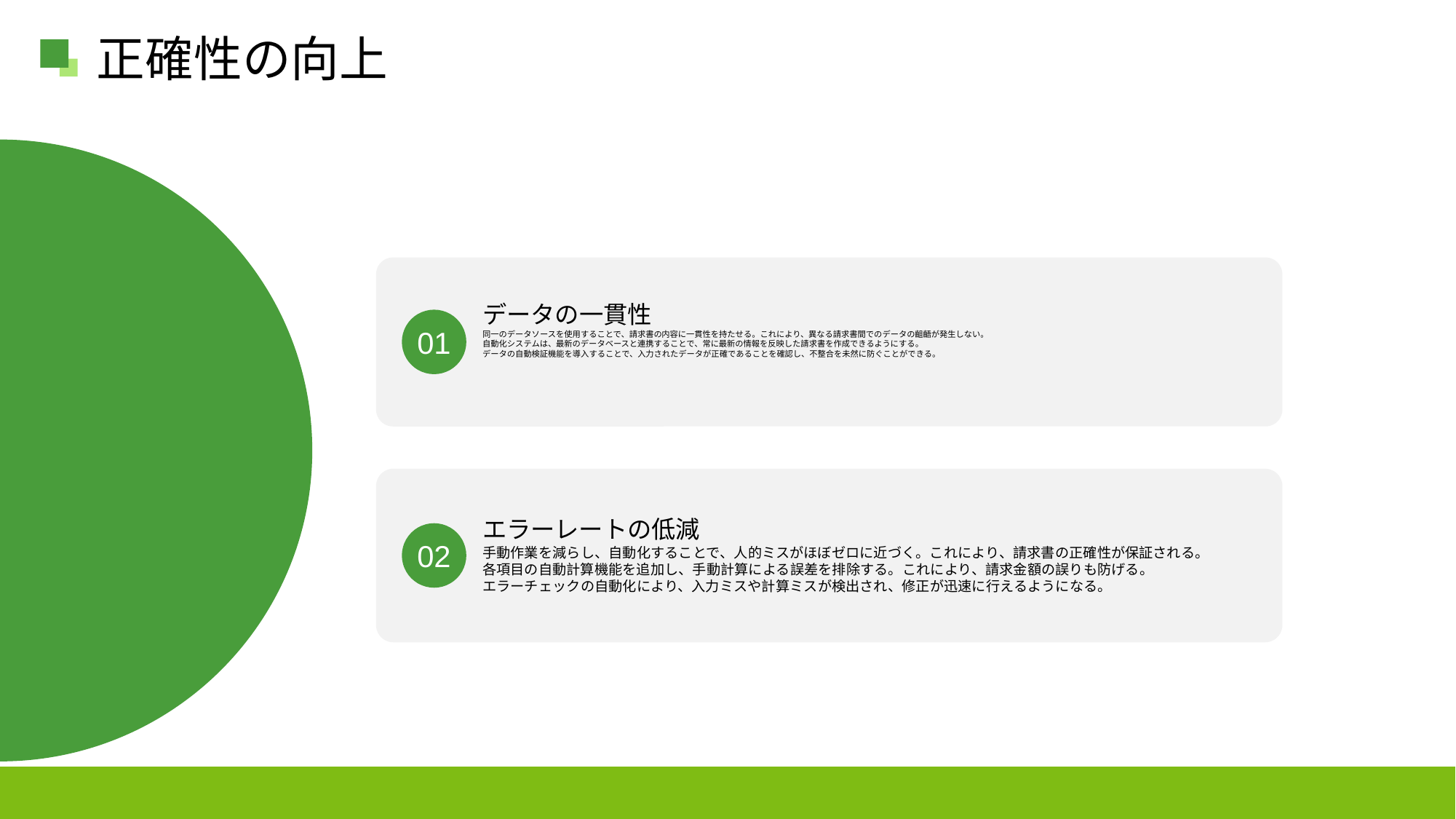

正確性の向上

データの一貫性
01
同一のデータソースを使用することで、請求書の内容に一貫性を持たせる。これにより、異なる請求書間でのデータの齟齬が発生しない。
自動化システムは、最新のデータベースと連携することで、常に最新の情報を反映した請求書を作成できるようにする。
データの自動検証機能を導入することで、入力されたデータが正確であることを確認し、不整合を未然に防ぐことができる。

エラーレートの低減
02
手動作業を減らし、自動化することで、人的ミスがほぼゼロに近づく。これにより、請求書の正確性が保証される。
各項目の自動計算機能を追加し、手動計算による誤差を排除する。これにより、請求金額の誤りも防げる。
エラーチェックの自動化により、入力ミスや計算ミスが検出され、修正が迅速に行えるようになる。